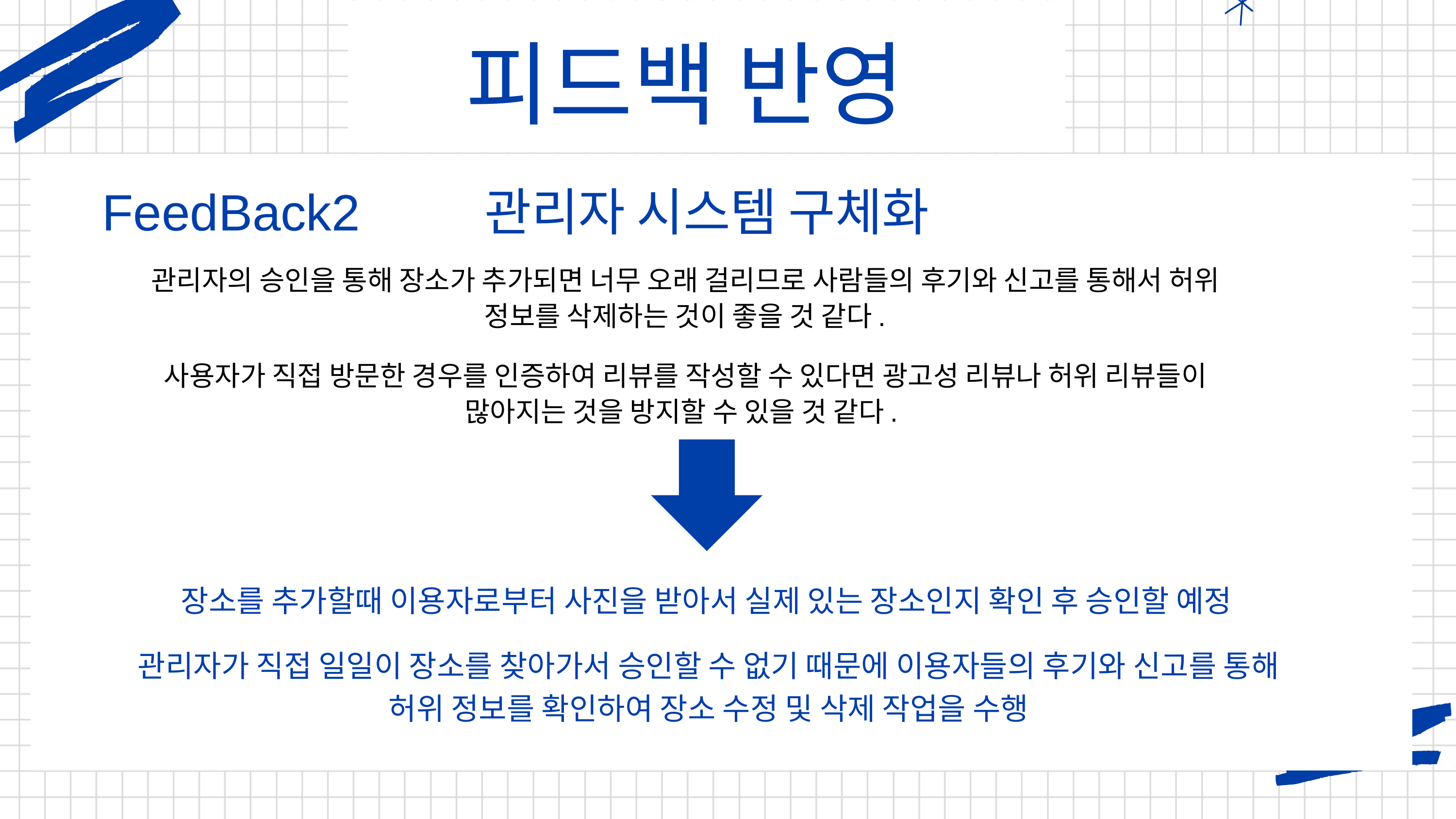

피드백 반영

FeedBack2
관리자 시스템 구체화
관리자의 승인을 통해 장소가 추가되면 너무 오래 걸리므로 사람들의 후기와 신고를 통해서 허위 정보를 삭제하는 것이 좋을 것 같다.
사용자가 직접 방문한 경우를 인증하여 리뷰를 작성할 수 있다면 광고성 리뷰나 허위 리뷰들이 많아지는 것을 방지할 수 있을 것 같다.

장소를 추가할때 이용자로부터 사진을 받아서 실제 있는 장소인지 확인 후 승인할 예정
관리자가 직접 일일이 장소를 찾아가서 승인할 수 없기 때문에 이용자들의 후기와 신고를 통해 허위 정보를 확인하여 장소 수정 및 삭제 작업을 수행